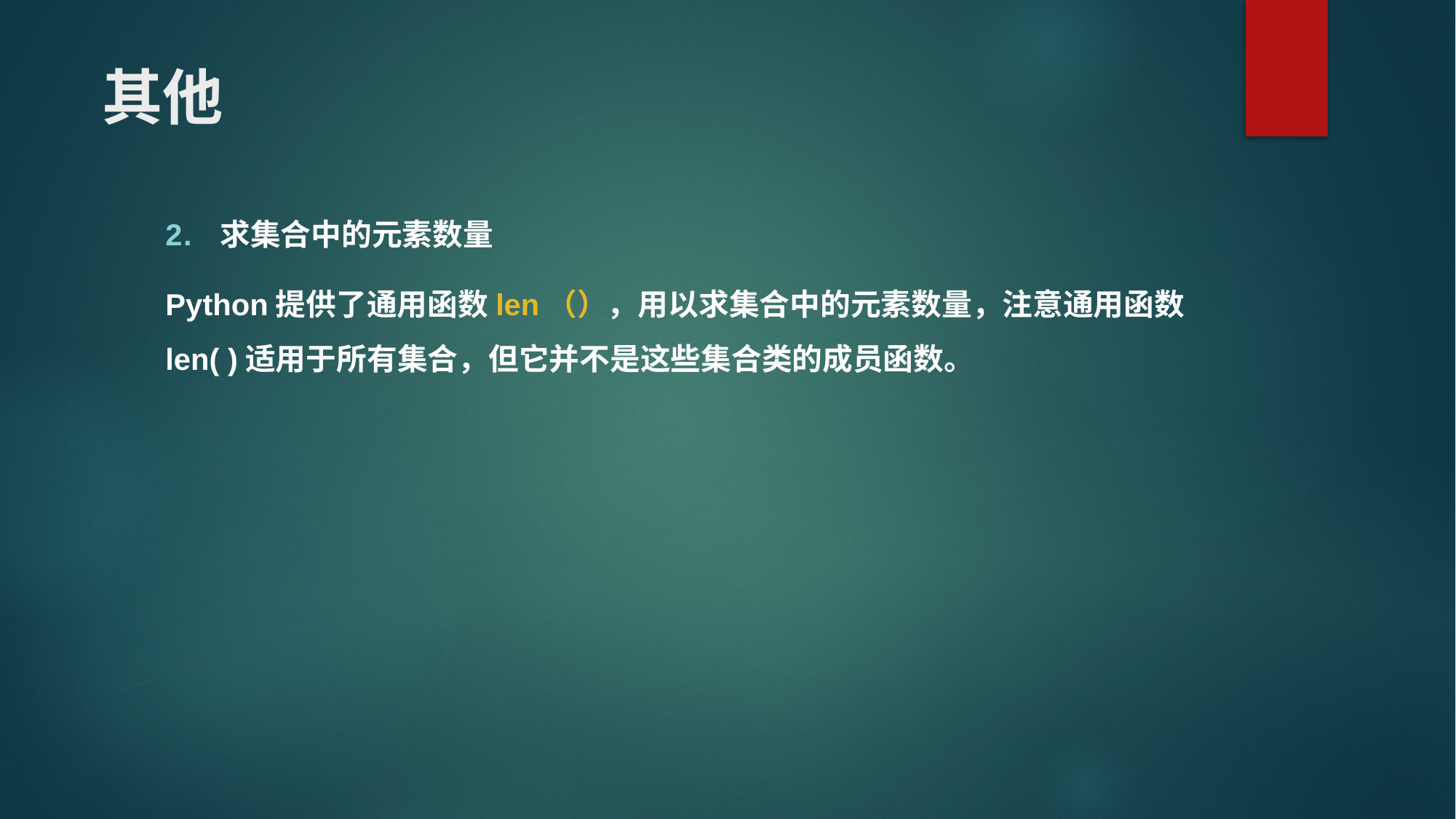

其他
求集合中的元素数量
Python提供了通用函数len（），用以求集合中的元素数量，注意通用函数len( )适用于所有集合，但它并不是这些集合类的成员函数。